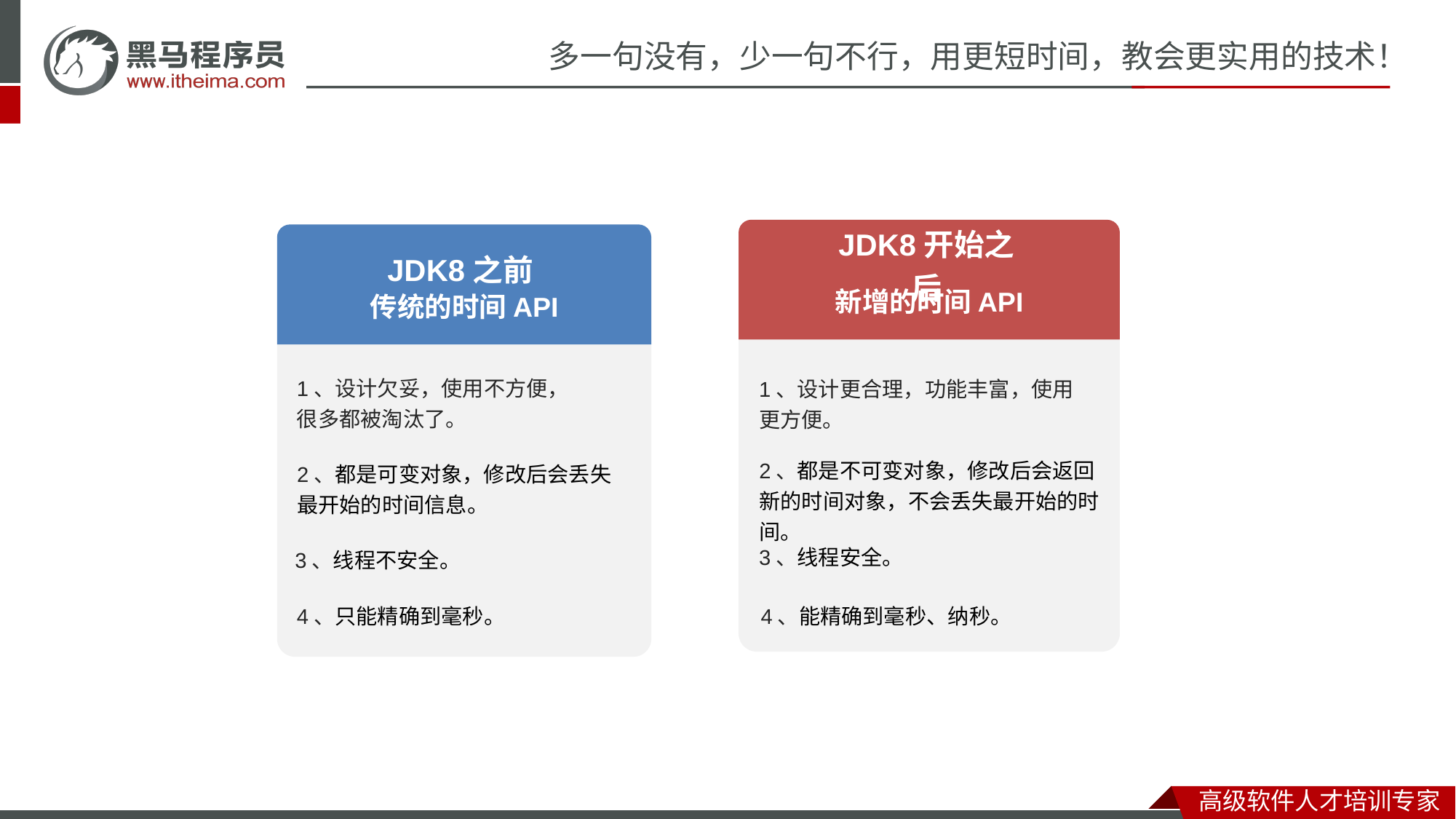

新增的时间API

传统的时间API

JDK8开始之后
JDK8之前
1、设计欠妥，使用不方便，很多都被淘汰了。
1、设计更合理，功能丰富，使用更方便。
2、都是不可变对象，修改后会返回新的时间对象，不会丢失最开始的时间。
2、都是可变对象，修改后会丢失最开始的时间信息。
3、线程安全。
3、线程不安全。
4、能精确到毫秒、纳秒。
4、只能精确到毫秒。